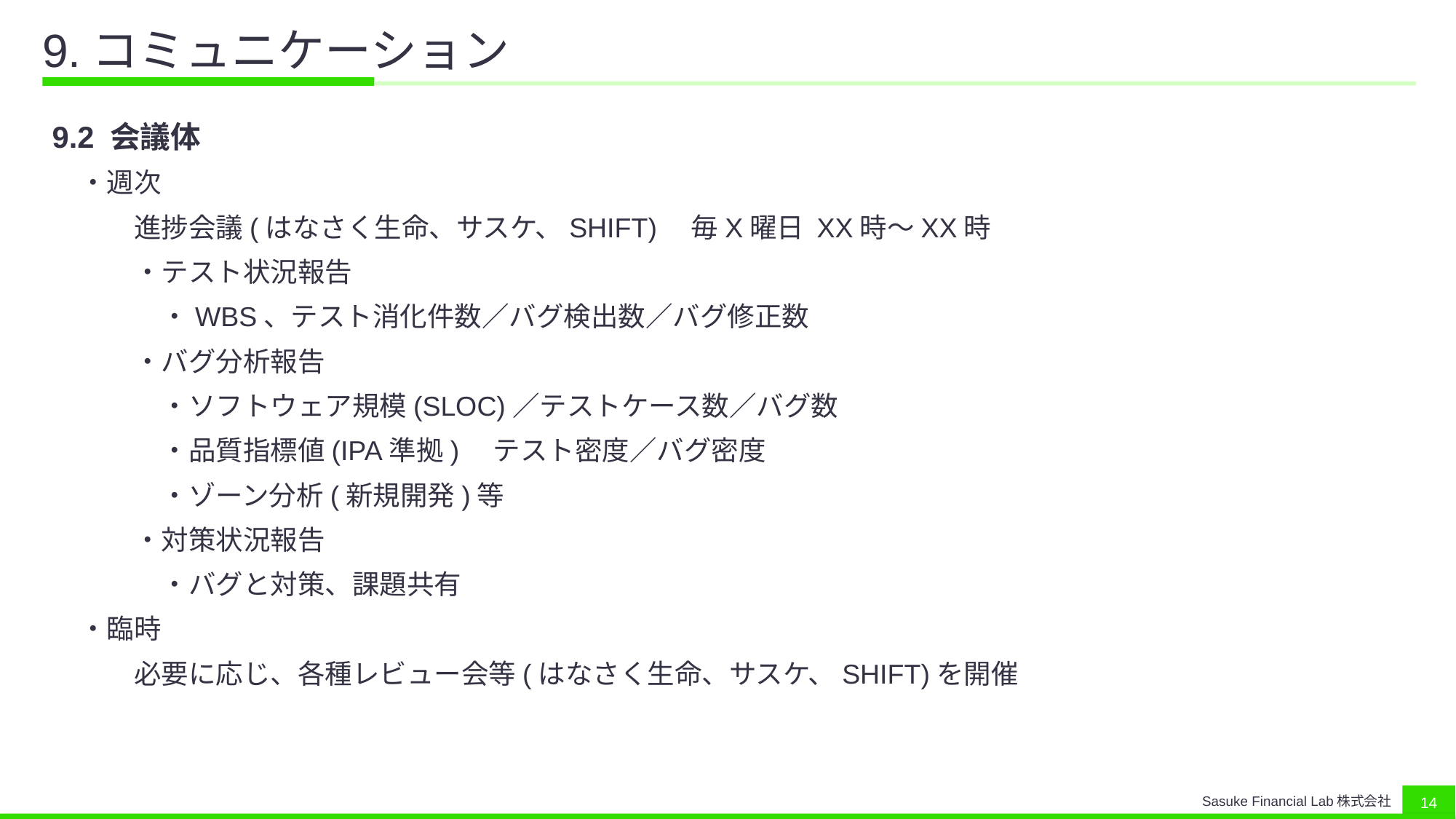

# 9.コミュニケーション
9.2 会議体
　・週次
　　　進捗会議(はなさく生命、サスケ、SHIFT)　毎X曜日 XX時〜XX時
　　　・テスト状況報告
　　　　・WBS、テスト消化件数／バグ検出数／バグ修正数
　　　・バグ分析報告
　　　　・ソフトウェア規模(SLOC)／テストケース数／バグ数
　　　　・品質指標値(IPA準拠)　テスト密度／バグ密度
　　　　・ゾーン分析(新規開発)等
　　　・対策状況報告
　　　　・バグと対策、課題共有
　・臨時
　　　必要に応じ、各種レビュー会等(はなさく生命、サスケ、SHIFT)を開催
14
Sasuke Financial Lab株式会社